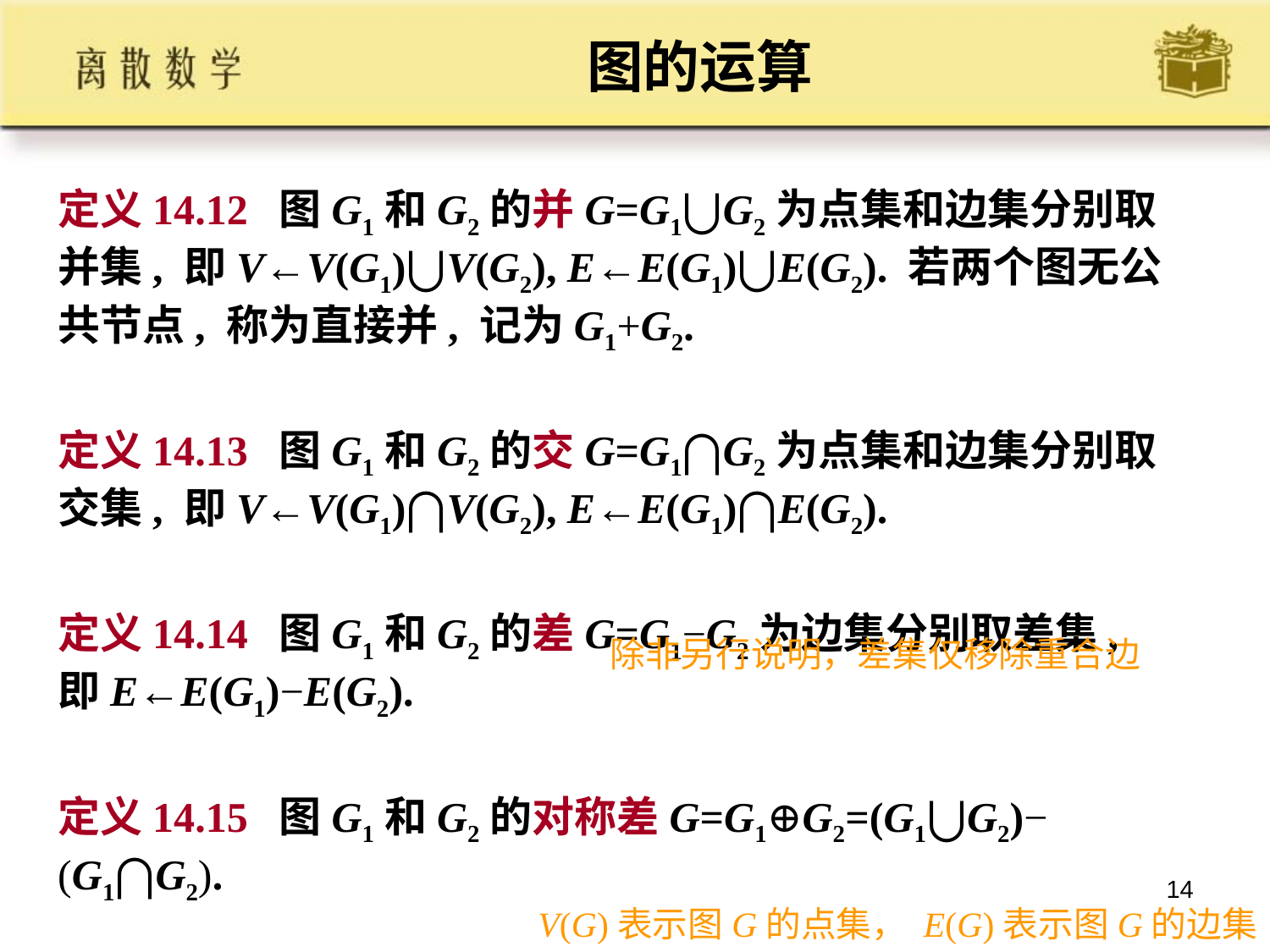

# 图的运算
定义14.12  图G1和G2的并G=G1⋃G2为点集和边集分别取并集, 即V←V(G1)⋃V(G2), E←E(G1)⋃E(G2). 若两个图无公共节点, 称为直接并, 记为G1+G2.

定义14.13  图G1和G2的交G=G1⋂G2为点集和边集分别取交集, 即V←V(G1)⋂V(G2), E←E(G1)⋂E(G2).

定义14.14  图G1和G2的差G=G1−G2为边集分别取差集, 即E←E(G1)−E(G2).

定义14.15  图G1和G2的对称差G=G1⊕G2=(G1⋃G2)−(G1⋂G2).

除非另行说明，差集仅移除重合边
14
V(G)表示图G的点集， E(G)表示图G的边集